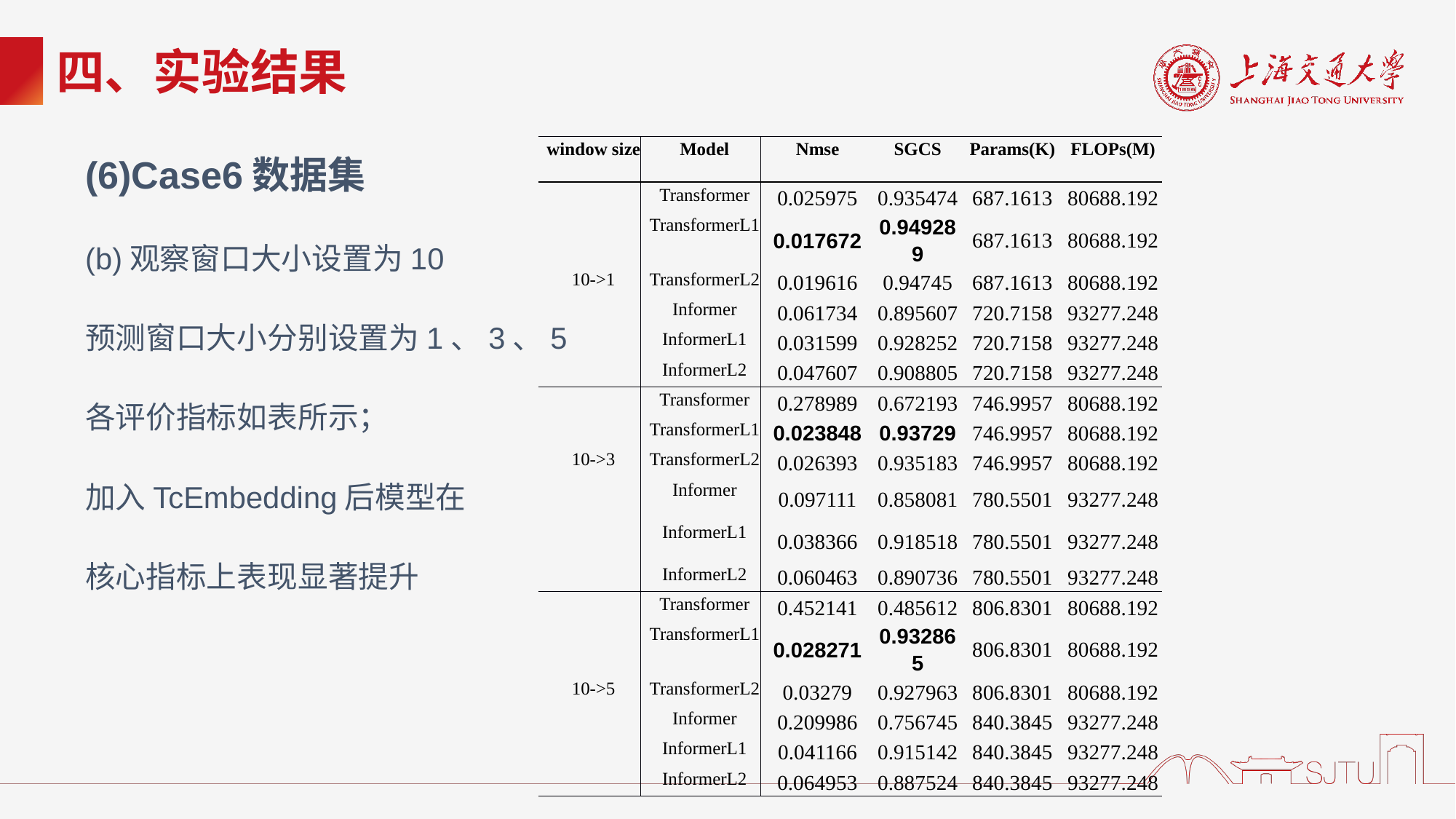

# 四、实验结果
| window size | Model | Nmse | SGCS | Params(K) | FLOPs(M) |
| --- | --- | --- | --- | --- | --- |
|  | Transformer | 0.025975 | 0.935474 | 687.1613 | 80688.192 |
|  | TransformerL1 | 0.017672 | 0.949289 | 687.1613 | 80688.192 |
| 10->1 | TransformerL2 | 0.019616 | 0.94745 | 687.1613 | 80688.192 |
|  | Informer | 0.061734 | 0.895607 | 720.7158 | 93277.248 |
|  | InformerL1 | 0.031599 | 0.928252 | 720.7158 | 93277.248 |
|  | InformerL2 | 0.047607 | 0.908805 | 720.7158 | 93277.248 |
|  | Transformer | 0.278989 | 0.672193 | 746.9957 | 80688.192 |
|  | TransformerL1 | 0.023848 | 0.93729 | 746.9957 | 80688.192 |
| 10->3 | TransformerL2 | 0.026393 | 0.935183 | 746.9957 | 80688.192 |
|  | Informer | 0.097111 | 0.858081 | 780.5501 | 93277.248 |
|  | InformerL1 | 0.038366 | 0.918518 | 780.5501 | 93277.248 |
|  | InformerL2 | 0.060463 | 0.890736 | 780.5501 | 93277.248 |
|  | Transformer | 0.452141 | 0.485612 | 806.8301 | 80688.192 |
|  | TransformerL1 | 0.028271 | 0.932865 | 806.8301 | 80688.192 |
| 10->5 | TransformerL2 | 0.03279 | 0.927963 | 806.8301 | 80688.192 |
|  | Informer | 0.209986 | 0.756745 | 840.3845 | 93277.248 |
|  | InformerL1 | 0.041166 | 0.915142 | 840.3845 | 93277.248 |
|  | InformerL2 | 0.064953 | 0.887524 | 840.3845 | 93277.248 |
(6)Case6数据集
(b)观察窗口大小设置为10
预测窗口大小分别设置为1、3、5
各评价指标如表所示；
加入TcEmbedding后模型在
核心指标上表现显著提升